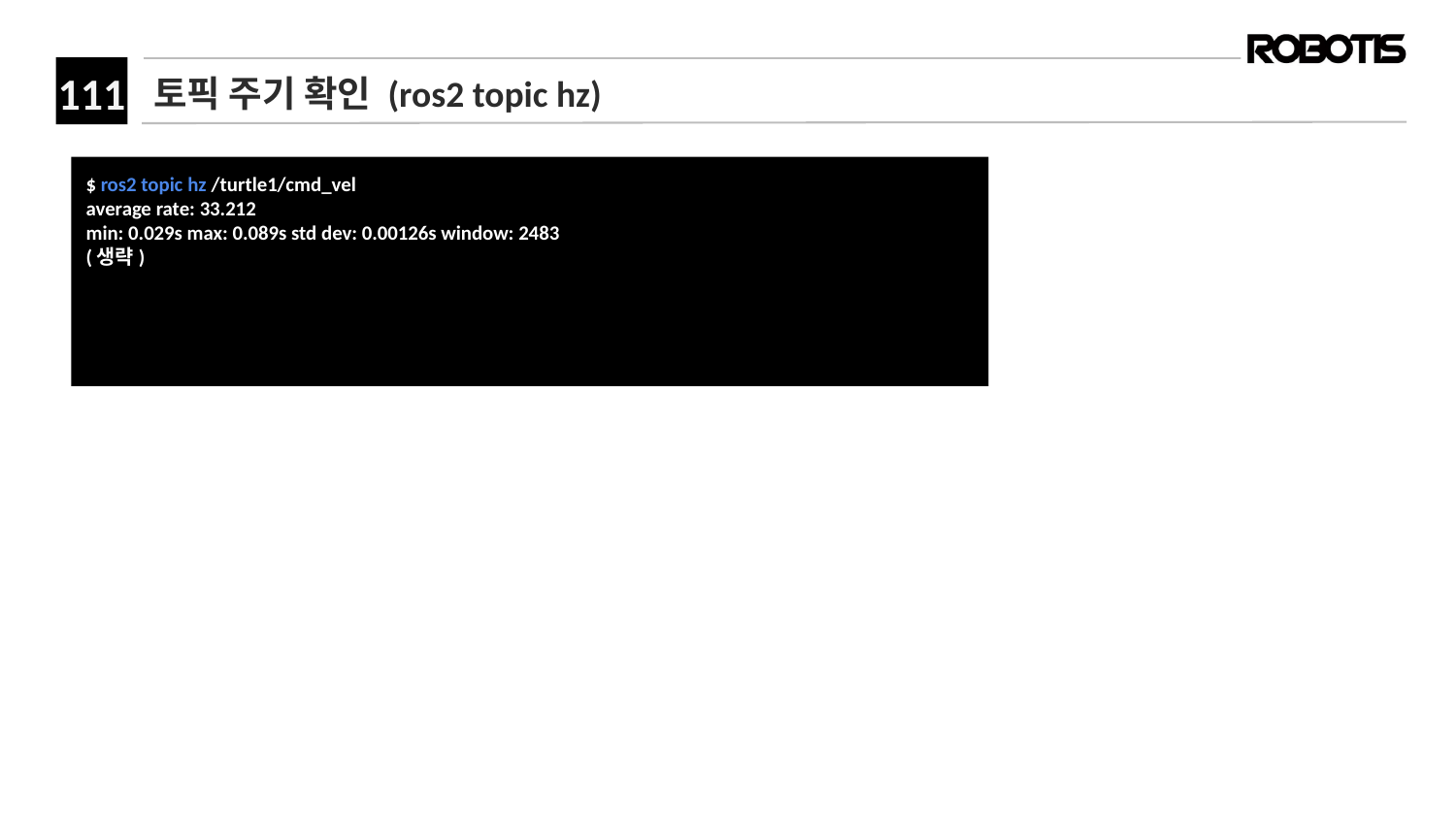

# 토픽 주기 확인 (ros2 topic hz)
﻿$ ros2 topic hz /turtle1/cmd_vel
average rate: 33.212
min: 0.029s max: 0.089s std dev: 0.00126s window: 2483
(생략)